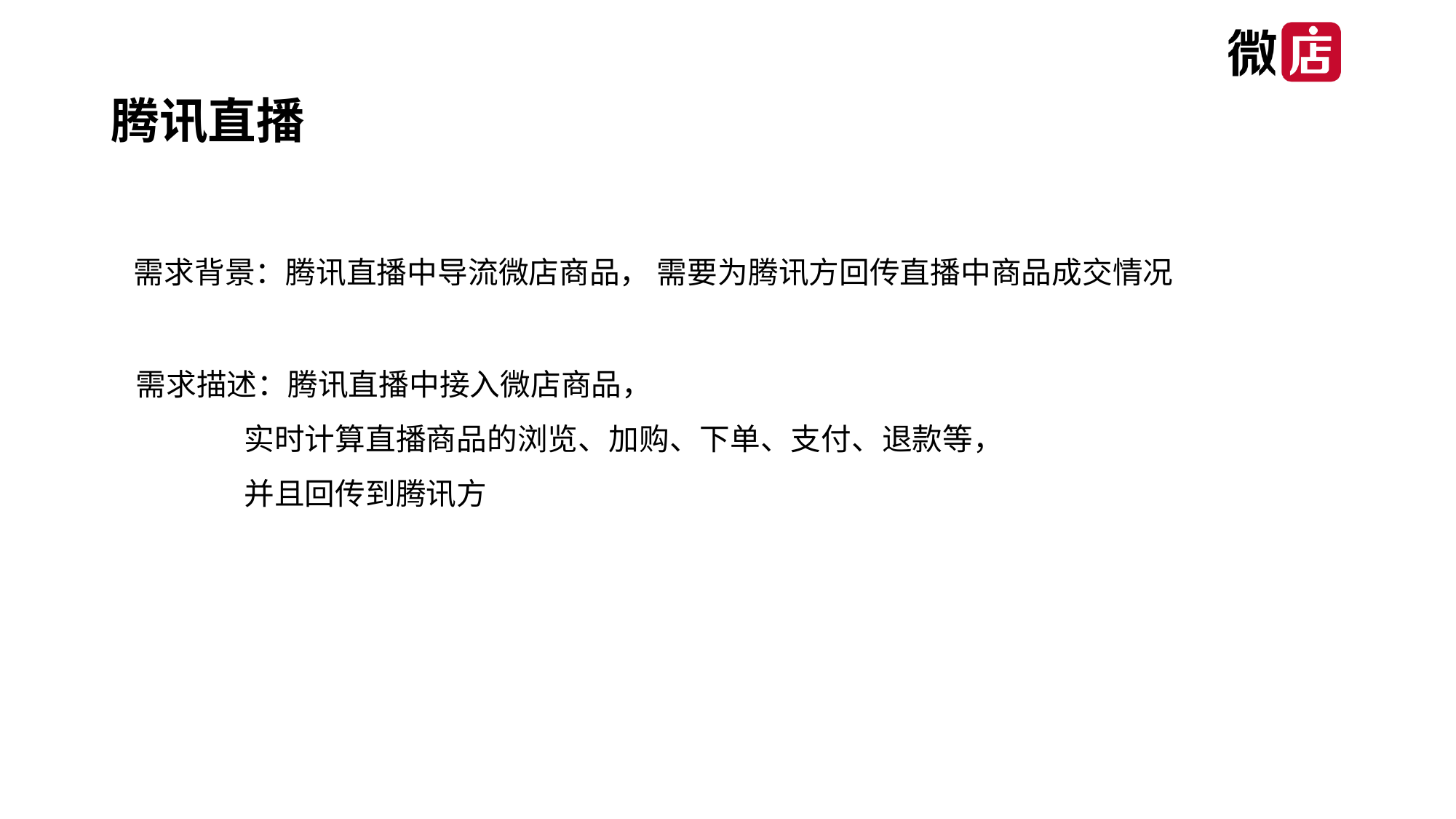

# 腾讯直播
需求背景：腾讯直播中导流微店商品， 需要为腾讯方回传直播中商品成交情况
需求描述：腾讯直播中接入微店商品，
               实时计算直播商品的浏览、加购、下单、支付、退款等，
               并且回传到腾讯方